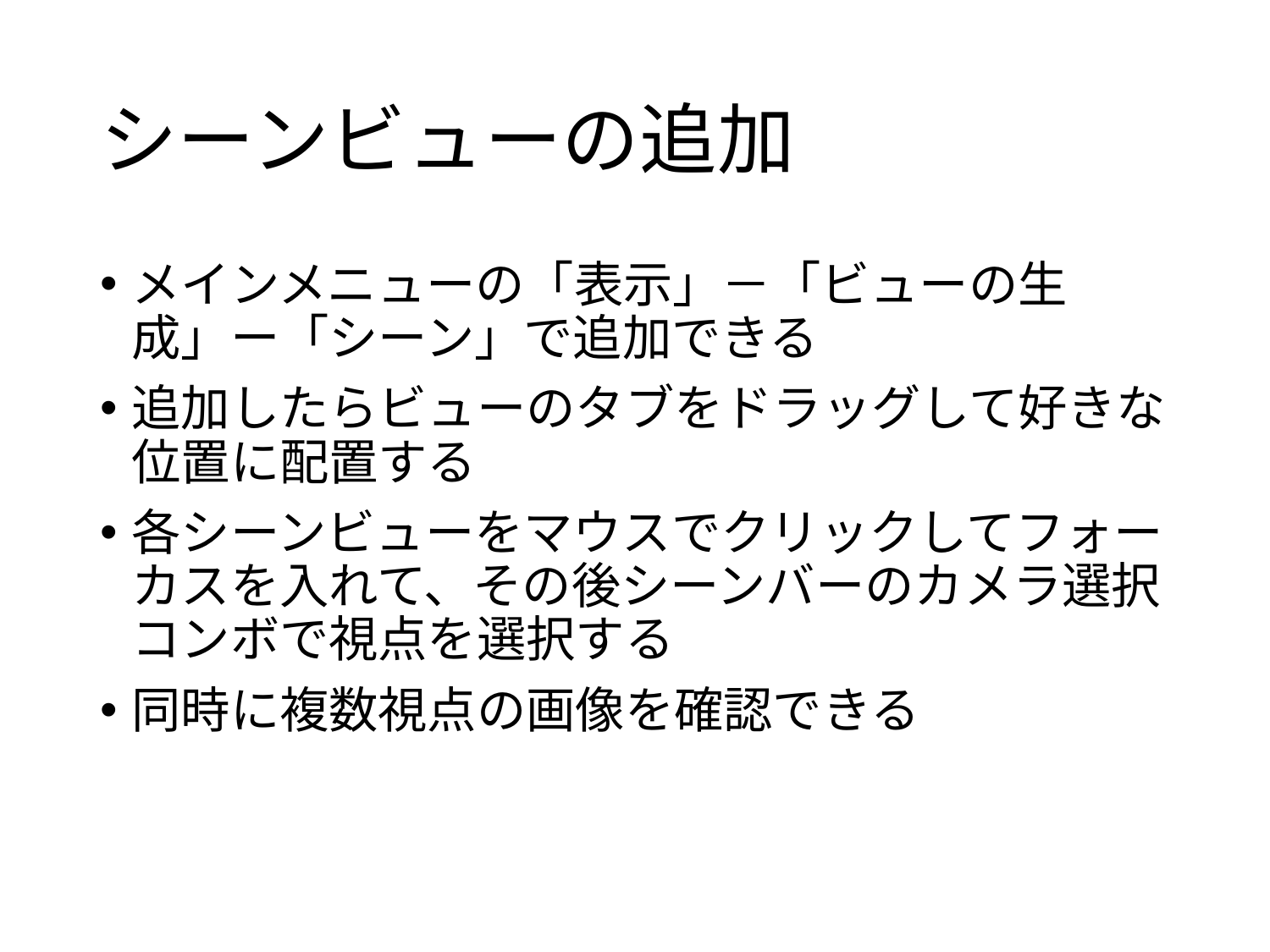

# シーンビューの追加
メインメニューの「表示」－「ビューの生成」ー「シーン」で追加できる
追加したらビューのタブをドラッグして好きな位置に配置する
各シーンビューをマウスでクリックしてフォーカスを入れて、その後シーンバーのカメラ選択コンボで視点を選択する
同時に複数視点の画像を確認できる